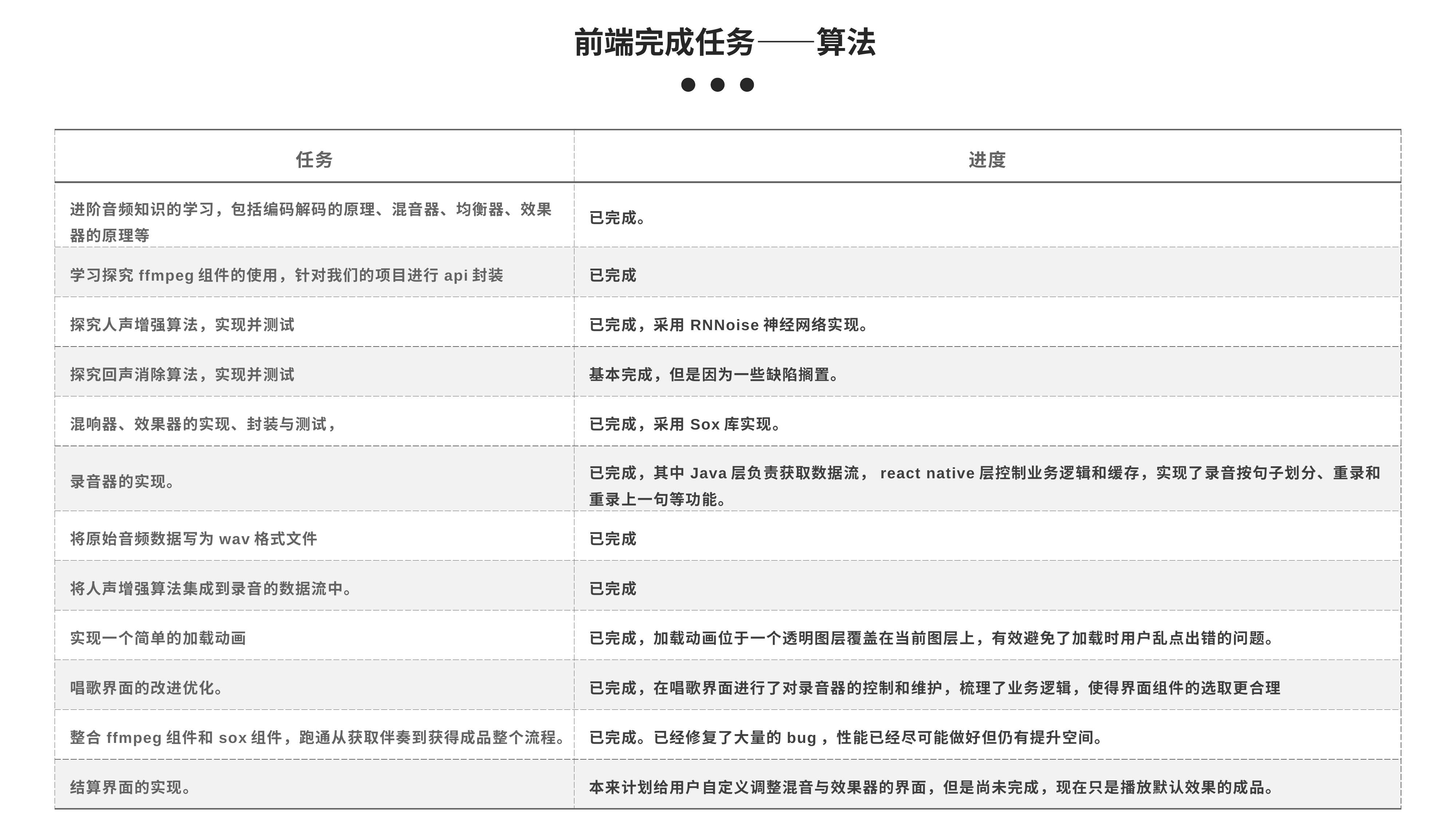

前端完成任务——算法

| 任务 | 进度 |
| --- | --- |
| 进阶音频知识的学习，包括编码解码的原理、混音器、均衡器、效果器的原理等 | 已完成。 |
| 学习探究ffmpeg组件的使用，针对我们的项目进行api封装 | 已完成 |
| 探究人声增强算法，实现并测试 | 已完成，采用RNNoise神经网络实现。 |
| 探究回声消除算法，实现并测试 | 基本完成，但是因为一些缺陷搁置。 |
| 混响器、效果器的实现、封装与测试， | 已完成，采用Sox库实现。 |
| 录音器的实现。 | 已完成，其中Java层负责获取数据流，react native层控制业务逻辑和缓存，实现了录音按句子划分、重录和重录上一句等功能。 |
| 将原始音频数据写为wav格式文件 | 已完成 |
| 将人声增强算法集成到录音的数据流中。 | 已完成 |
| 实现一个简单的加载动画 | 已完成，加载动画位于一个透明图层覆盖在当前图层上，有效避免了加载时用户乱点出错的问题。 |
| 唱歌界面的改进优化。 | 已完成，在唱歌界面进行了对录音器的控制和维护，梳理了业务逻辑，使得界面组件的选取更合理 |
| 整合ffmpeg组件和sox组件，跑通从获取伴奏到获得成品整个流程。 | 已完成。已经修复了大量的bug，性能已经尽可能做好但仍有提升空间。 |
| 结算界面的实现。 | 本来计划给用户自定义调整混音与效果器的界面，但是尚未完成，现在只是播放默认效果的成品。 |